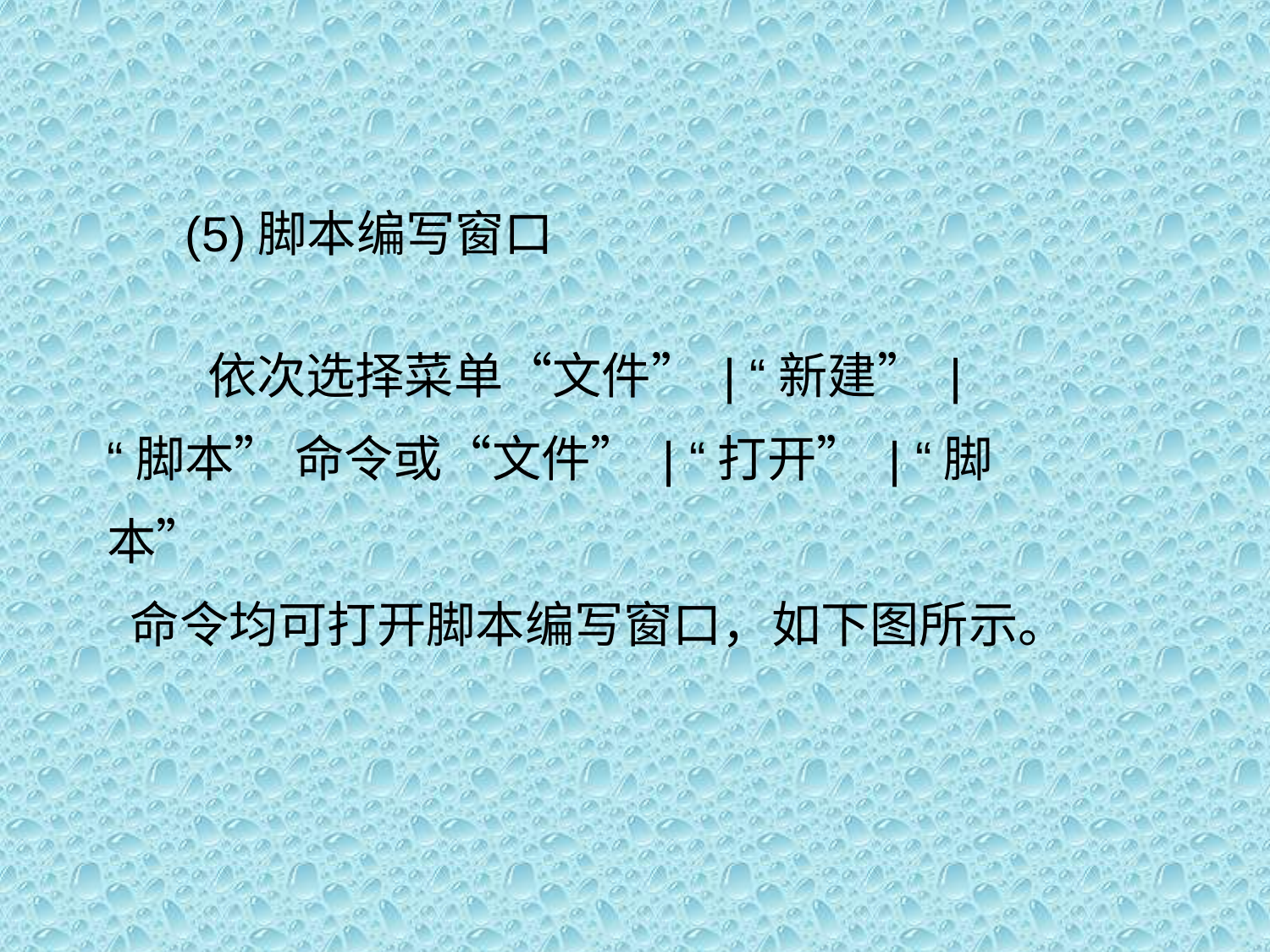

(5)脚本编写窗口

        依次选择菜单“文件” | “新建” | “脚本” 命令或“文件” | “打开” | “脚本”
 命令均可打开脚本编写窗口，如下图所示。